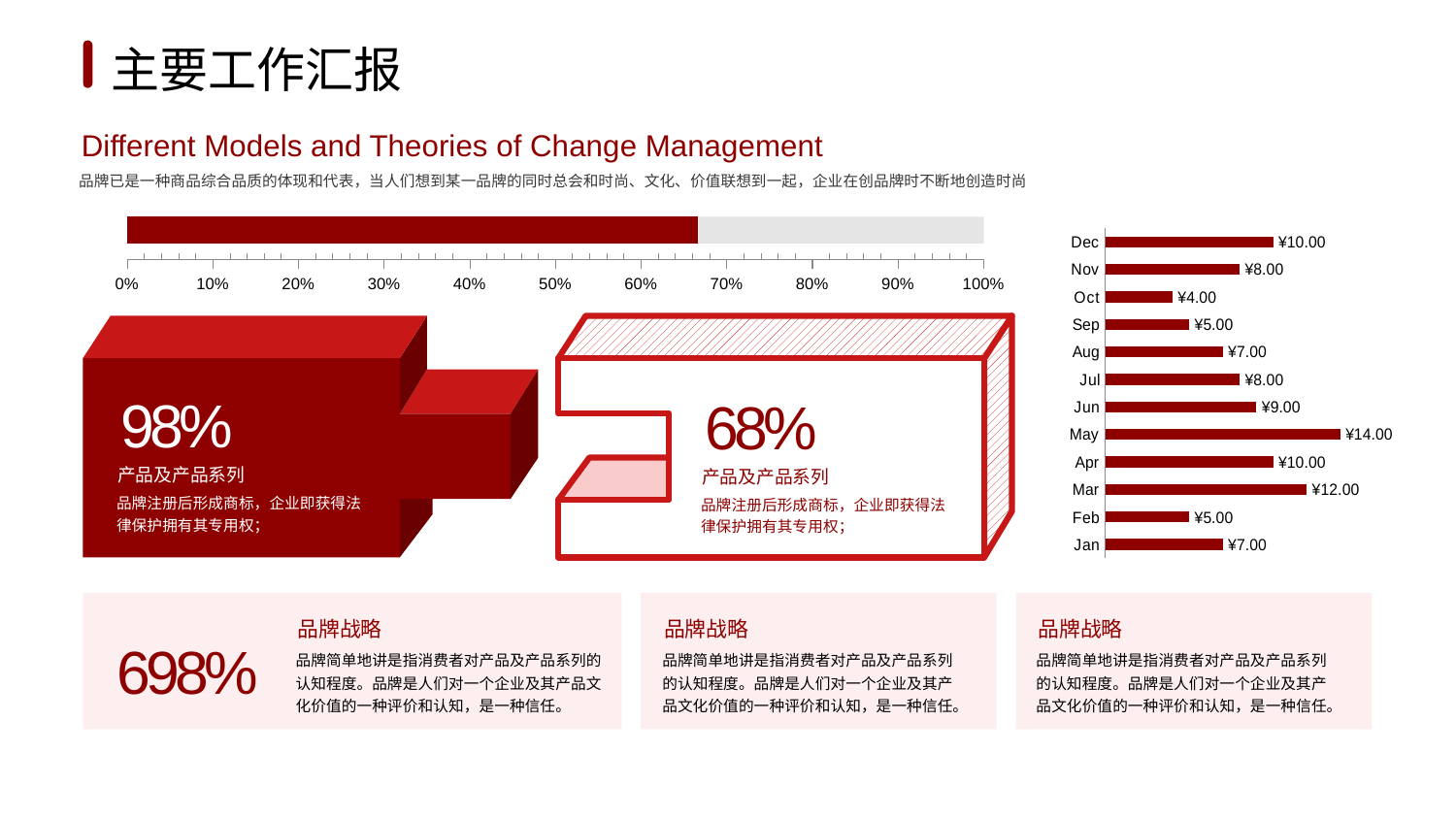

1
2
3
4
5
6
主要工作汇报

Different Models and Theories of Change Management
品牌已是一种商品综合品质的体现和代表，当人们想到某一品牌的同时总会和时尚、文化、价值联想到一起，企业在创品牌时不断地创造时尚

### Chart

| Category | Actual | Planned |
|---|---|---|
| Last month | 2.0 | 1.0 |

### Chart

| Category | Performance |
|---|---|
| Jan | 7.0 |
| Feb | 5.0 |
| Mar | 12.0 |
| Apr | 10.0 |
| May | 14.0 |
| Jun | 9.0 |
| Jul | 8.0 |
| Aug | 7.0 |
| Sep | 5.0 |
| Oct | 4.0 |
| Nov | 8.0 |
| Dec | 10.0 |

98%
68%
产品及产品系列
产品及产品系列
品牌注册后形成商标，企业即获得法律保护拥有其专用权；
品牌注册后形成商标，企业即获得法律保护拥有其专用权；

品牌战略
品牌战略
品牌战略
698%
品牌简单地讲是指消费者对产品及产品系列的认知程度。品牌是人们对一个企业及其产品文化价值的一种评价和认知，是一种信任。
品牌简单地讲是指消费者对产品及产品系列的认知程度。品牌是人们对一个企业及其产品文化价值的一种评价和认知，是一种信任。
品牌简单地讲是指消费者对产品及产品系列的认知程度。品牌是人们对一个企业及其产品文化价值的一种评价和认知，是一种信任。